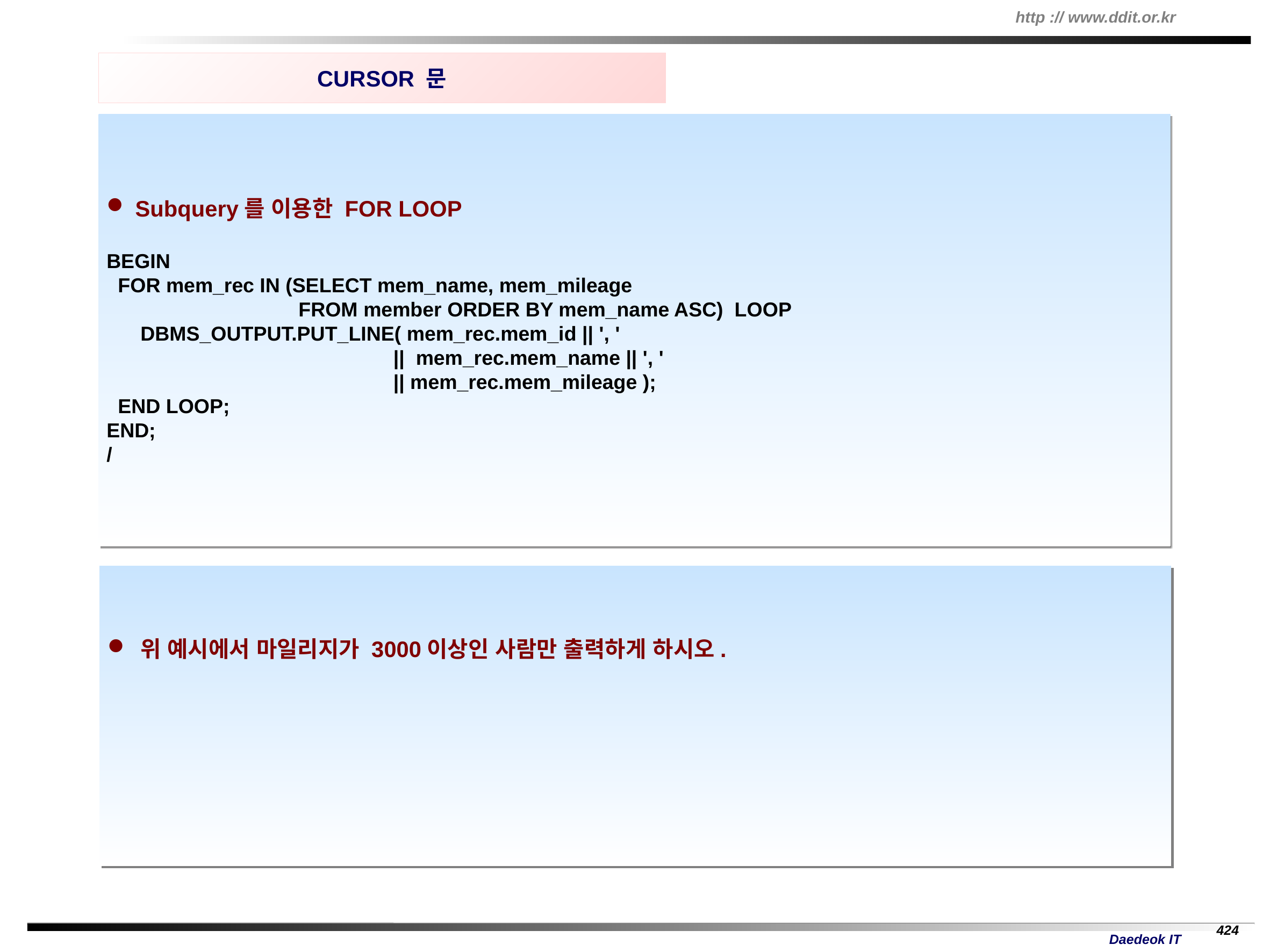

CURSOR 문
 Subquery를 이용한 FOR LOOP

BEGIN
  FOR mem_rec IN (SELECT mem_name, mem_mileage
                                  FROM member ORDER BY mem_name ASC)  LOOP
      DBMS_OUTPUT.PUT_LINE( mem_rec.mem_id || ', '
                                                   ||  mem_rec.mem_name || ', '
                                                   || mem_rec.mem_mileage );
  END LOOP;
END;
/
 위 예시에서 마일리지가 3000이상인 사람만 출력하게 하시오.